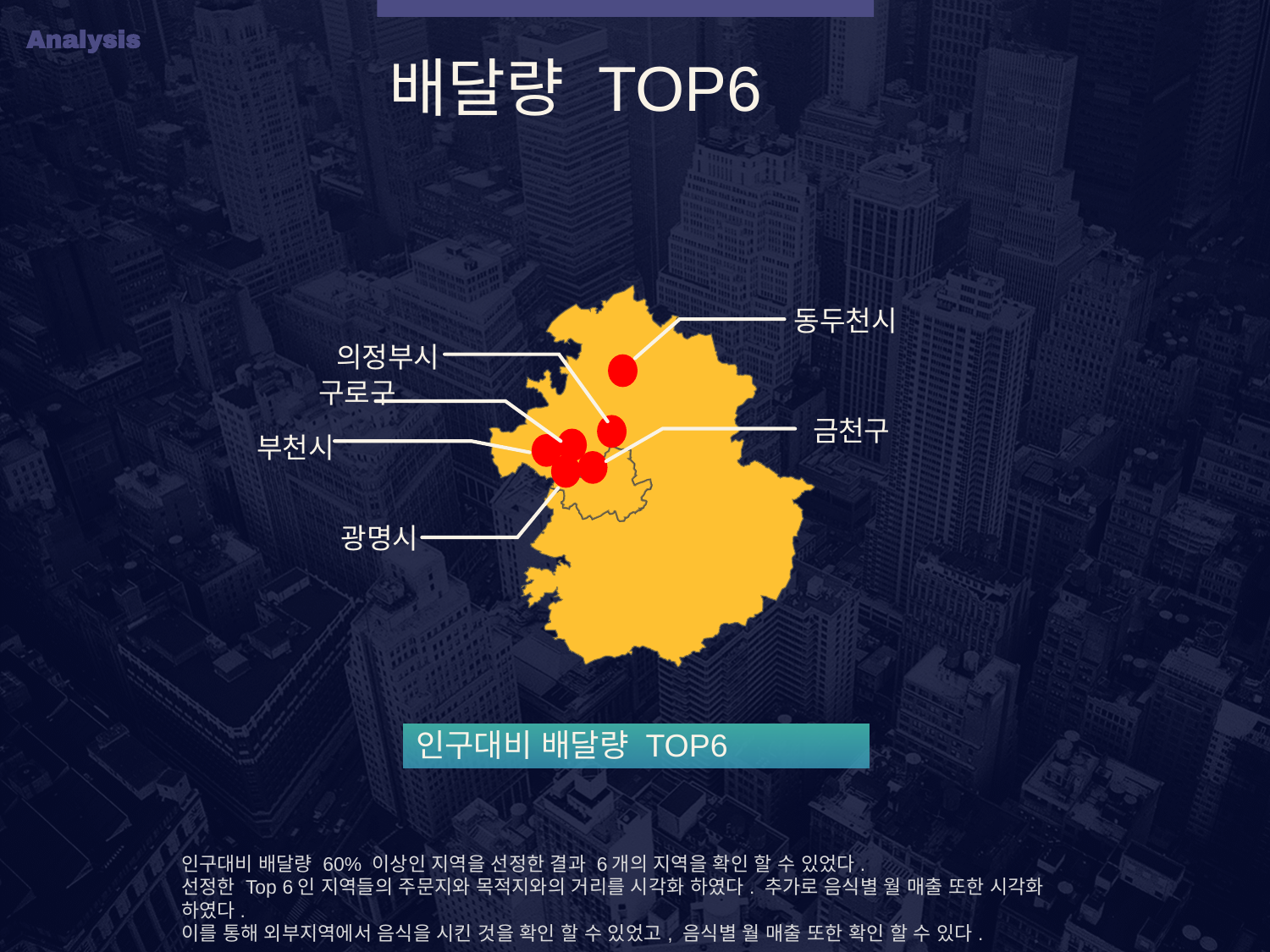

Analysis
배달량 TOP6

동두천시
금천구
의정부시

부천시

광명시

구로구

인구대비 배달량 TOP6

인구대비 배달량 60% 이상인 지역을 선정한 결과 6개의 지역을 확인 할 수 있었다.
선정한 Top 6인 지역들의 주문지와 목적지와의 거리를 시각화 하였다. 추가로 음식별 월 매출 또한 시각화 하였다.
이를 통해 외부지역에서 음식을 시킨 것을 확인 할 수 있었고, 음식별 월 매출 또한 확인 할 수 있다.